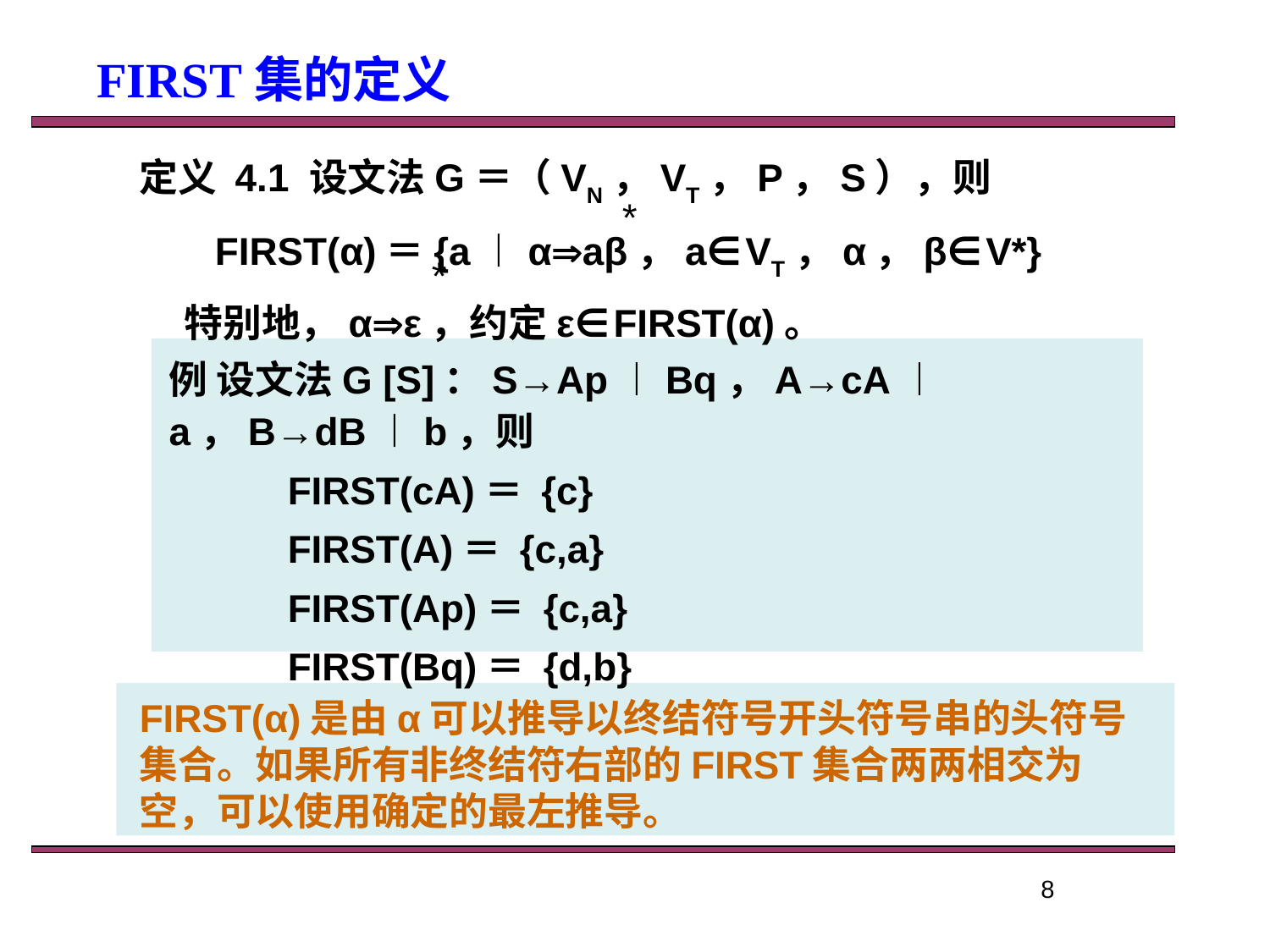

FIRST集的定义
定义 4.1 设文法G＝（VN，VT，P，S），则
       FIRST(α)＝{a︱α⇒aβ，a∈VT，α，β∈V*}
    特别地，α⇒ε，约定ε∈FIRST(α)。
*
*

例 设文法G [S]：S→Ap︱Bq，A→cA︱a，B→dB︱b，则
           FIRST(cA)＝ {c}
           FIRST(A)＝ {c,a}
           FIRST(Ap)＝ {c,a}
           FIRST(Bq)＝ {d,b}

FIRST(α)是由α可以推导以终结符号开头符号串的头符号集合。如果所有非终结符右部的FIRST集合两两相交为空，可以使用确定的最左推导。
8